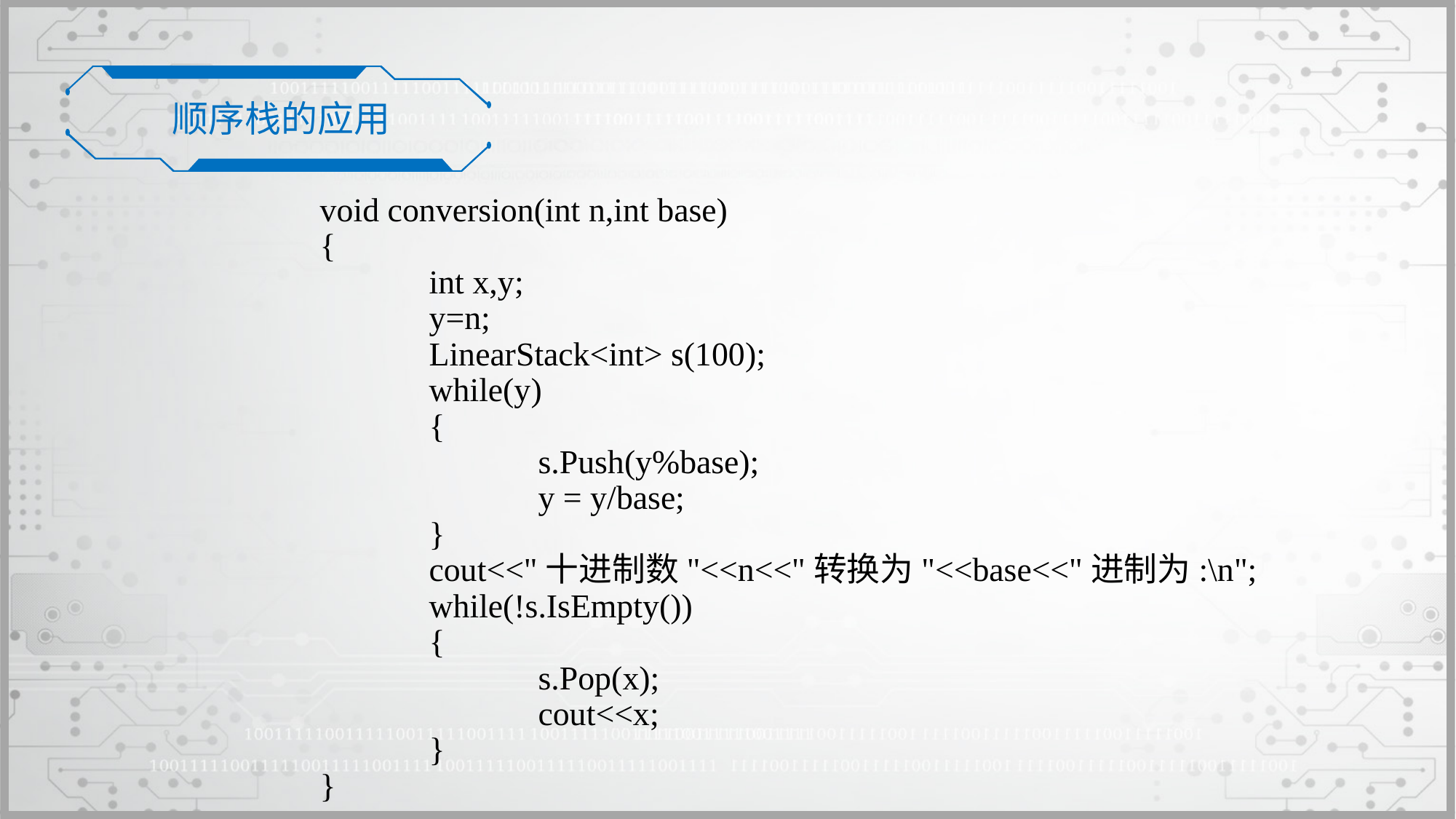

顺序栈的应用
void conversion(int n,int base)
{
	int x,y;
	y=n;
	LinearStack<int> s(100);
	while(y)
	{
		s.Push(y%base);
		y = y/base;
	}
	cout<<"十进制数"<<n<<"转换为"<<base<<"进制为:\n";
	while(!s.IsEmpty())
	{
		s.Pop(x);
		cout<<x;
	}
}